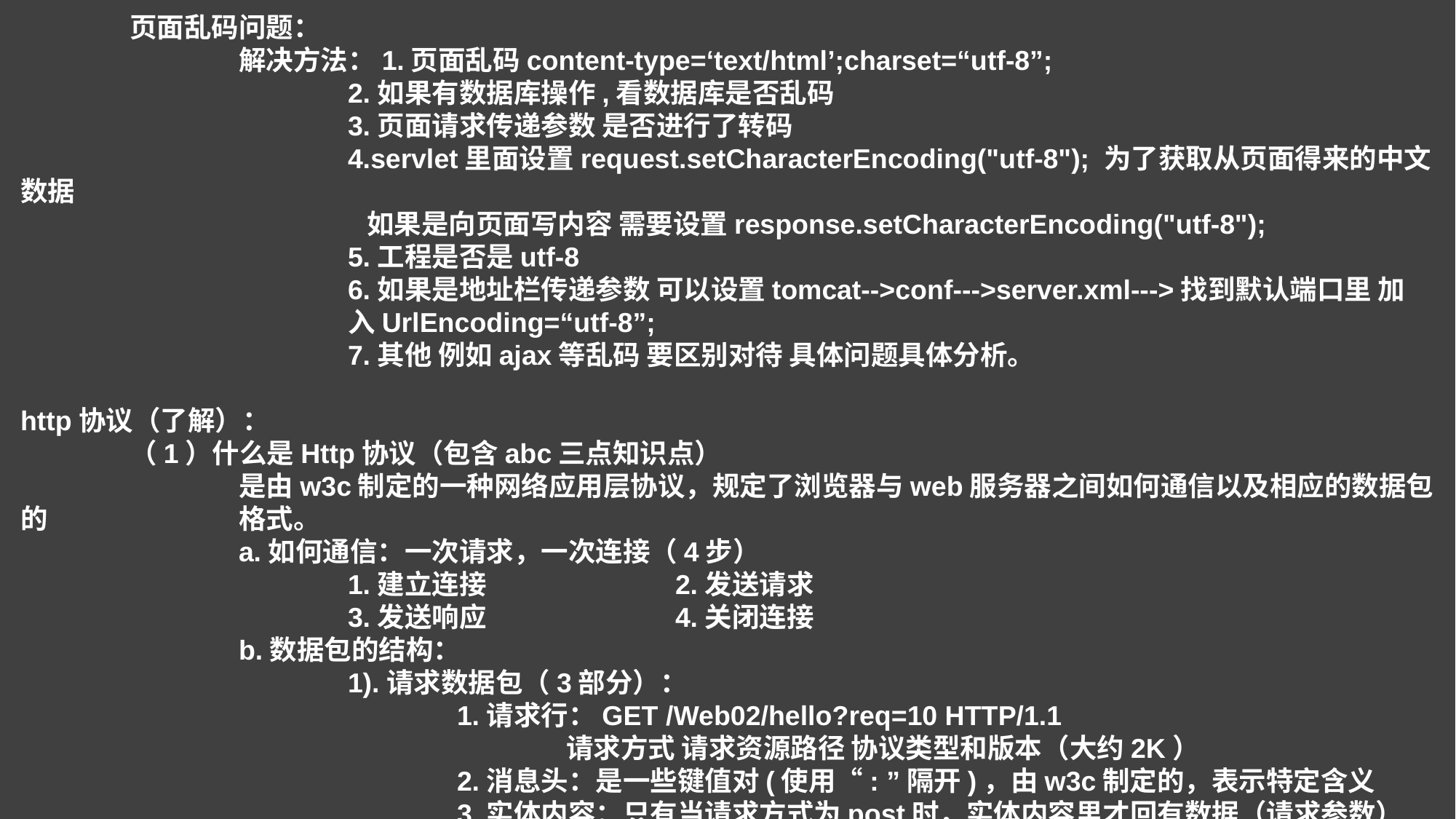

页面乱码问题：
		解决方法：1.页面乱码content-type=‘text/html’;charset=“utf-8”;
			2.如果有数据库操作,看数据库是否乱码
			3.页面请求传递参数 是否进行了转码
			4.servlet里面设置request.setCharacterEncoding("utf-8"); 为了获取从页面得来的中文数据
			  如果是向页面写内容 需要设置response.setCharacterEncoding("utf-8");
			5.工程是否是utf-8
			6.如果是地址栏传递参数 可以设置tomcat-->conf--->server.xml--->找到默认端口里 加			入UrlEncoding=“utf-8”;
			7.其他 例如ajax等乱码 要区别对待 具体问题具体分析。

http协议（了解）：
	（1）什么是Http协议（包含abc三点知识点）
		是由w3c制定的一种网络应用层协议，规定了浏览器与web服务器之间如何通信以及相应的数据包的		格式。
		a.如何通信：一次请求，一次连接（4步）
			1.建立连接		2.发送请求
			3.发送响应		4.关闭连接
		b.数据包的结构：
			1).请求数据包（3部分）：
				1.请求行：GET /Web02/hello?req=10 HTTP/1.1
					请求方式 请求资源路径 协议类型和版本（大约2K）
				2.消息头：是一些键值对(使用“: ”隔开)，由w3c制定的，表示特定含义
				3.实体内容：只有当请求方式为post时，实体内容里才回有数据（请求参数）					当请求方式为get时，请求参数在请求资源路径的后面。